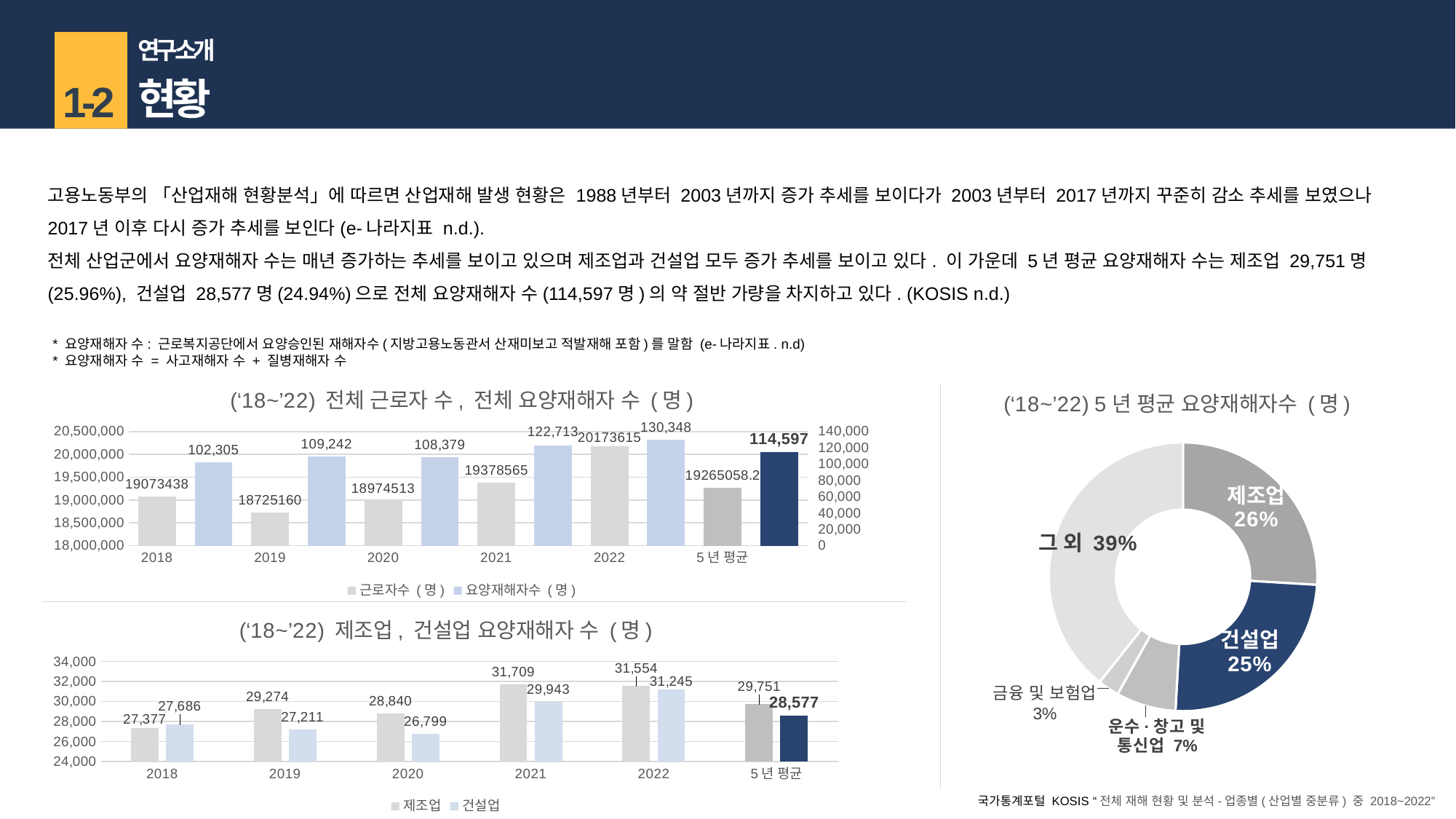

연구 소개

현황
1-2
고용노동부의 「산업재해 현황분석」에 따르면 산업재해 발생 현황은 1988년부터 2003년까지 증가 추세를 보이다가 2003년부터 2017년까지 꾸준히 감소 추세를 보였으나 2017년 이후 다시 증가 추세를 보인다(e-나라지표 n.d.).
전체 산업군에서 요양재해자 수는 매년 증가하는 추세를 보이고 있으며 제조업과 건설업 모두 증가 추세를 보이고 있다. 이 가운데 5년 평균 요양재해자 수는 제조업 29,751명(25.96%), 건설업 28,577명(24.94%)으로 전체 요양재해자 수(114,597명)의 약 절반 가량을 차지하고 있다. (KOSIS n.d.)
* 요양재해자 수: 근로복지공단에서 요양승인된 재해자수(지방고용노동관서 산재미보고 적발재해 포함)를 말함 (e-나라지표. n.d)
* 요양재해자 수 = 사고재해자 수 + 질병재해자 수

### Chart: (‘18~’22) 5년 평균 요양재해자수 (명)

| Category | 제조업 |
|---|---|
| 제조업 | 29750.8 |
| 건설업 | 28576.8 |
| 운수·창고 및 통신업 | 8254.8 |
| 금융 및 보험업 | 2946.0 |
|  | None |
| 그 외 | 45069.0 |

### Chart: (‘18~’22) 전체 근로자 수, 전체 요양재해자 수 (명)

| Category | 근로자수 (명) | 요양재해자수 (명) |
|---|---|---|
| 2018 | 19073438.0 | None |
|  | None | 102305.0 |
| 2019 | 18725160.0 | None |
|  | None | 109242.0 |
| 2020 | 18974513.0 | None |
|  | None | 108379.0 |
| 2021 | 19378565.0 | None |
|  | None | 122713.0 |
| 2022 | 20173615.0 | None |
|  | None | 130348.0 |
| 5년 평균 | 19265058.2 | None |

### Chart: (‘18~’22) 제조업, 건설업 요양재해자 수 (명)

| Category | 제조업 | 건설업 |
|---|---|---|
| 2018 | 27377.0 | 27686.0 |
| 2019 | 29274.0 | 27211.0 |
| 2020 | 28840.0 | 26799.0 |
| 2021 | 31709.0 | 29943.0 |
| 2022 | 31554.0 | 31245.0 |
| 5년 평균 | 29750.8 | 28576.8 |
국가통계포털 KOSIS “전체 재해 현황 및 분석-업종별(산업별 중분류) 중 2018~2022”